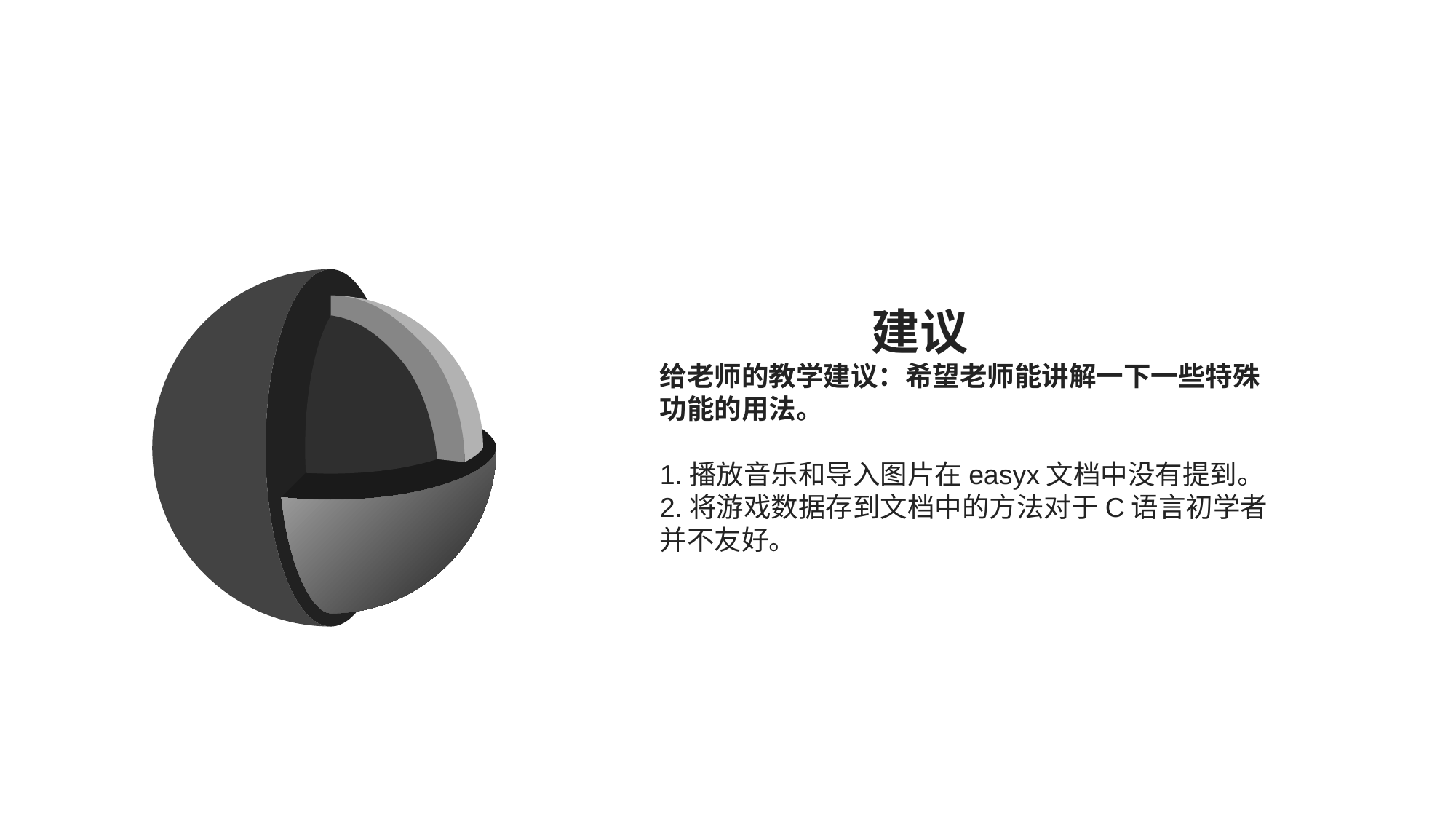

建议
给老师的教学建议：希望老师能讲解一下一些特殊功能的用法。

1.播放音乐和导入图片在easyx文档中没有提到。
2.将游戏数据存到文档中的方法对于C语言初学者并不友好。